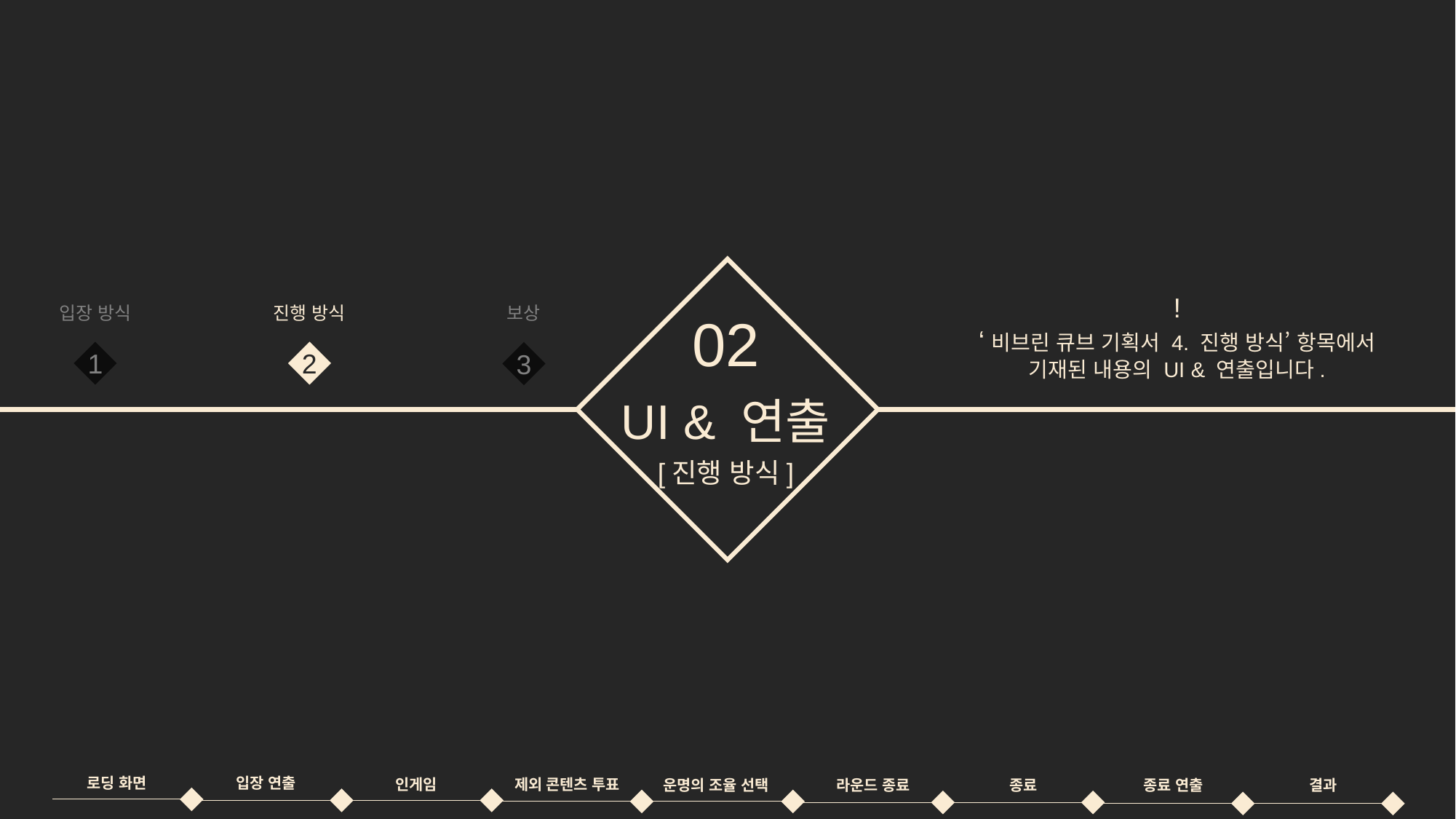

!
‘비브린 큐브 기획서 4. 진행 방식’ 항목에서
기재된 내용의 UI & 연출입니다.
입장 방식
진행 방식
보상
02
1
2
3
UI & 연출
[진행 방식]
입장 연출
로딩 화면
인게임
제외 콘텐츠 투표
운명의 조율 선택
라운드 종료
종료
종료 연출
결과